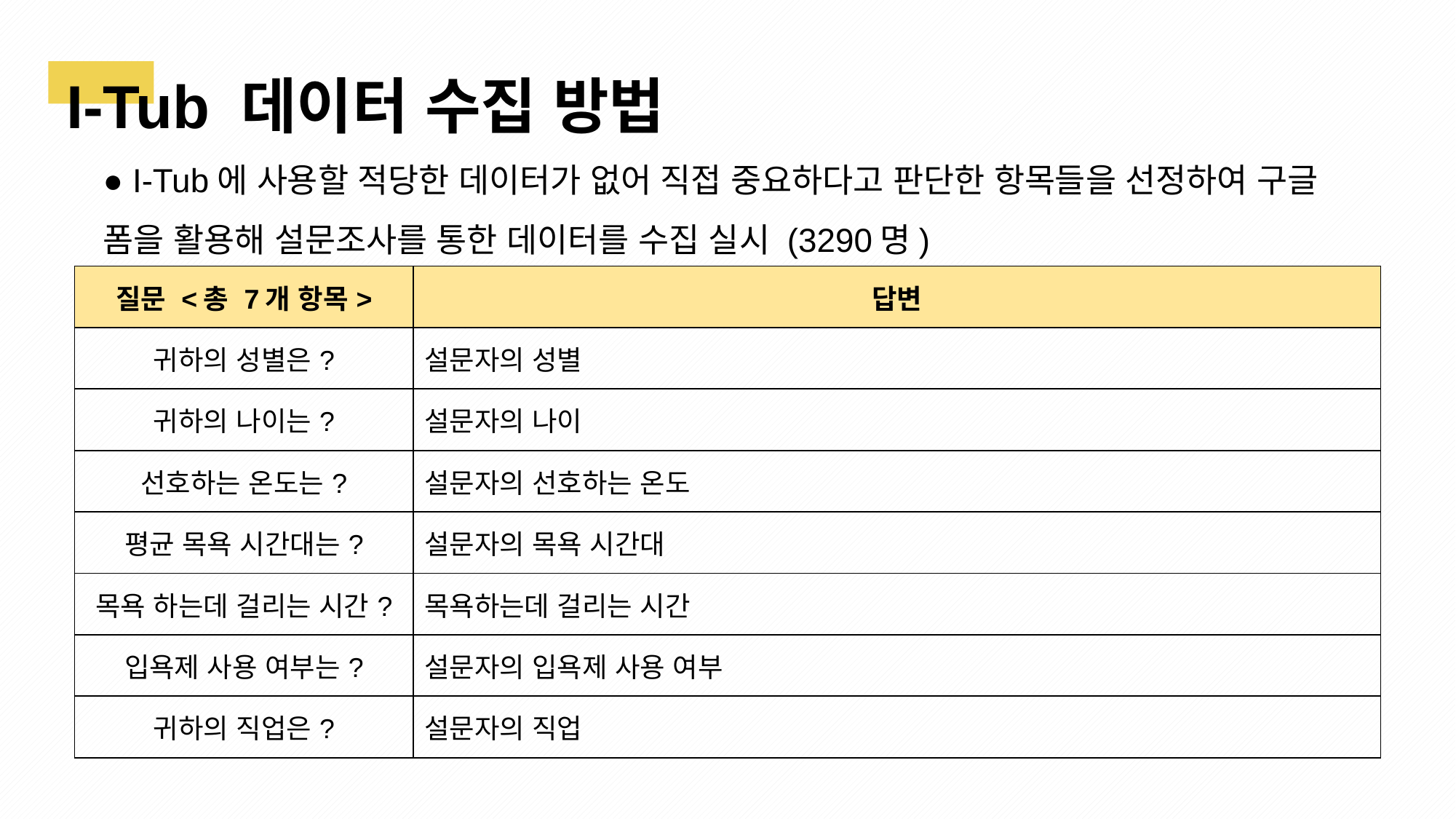

I-Tub 데이터 수집 방법
● I-Tub에 사용할 적당한 데이터가 없어 직접 중요하다고 판단한 항목들을 선정하여 구글 폼을 활용해 설문조사를 통한 데이터를 수집 실시 (3290명)
| 질문 <총 7개 항목> | 답변 |
| --- | --- |
| 귀하의 성별은? | 설문자의 성별 |
| 귀하의 나이는? | 설문자의 나이 |
| 선호하는 온도는? | 설문자의 선호하는 온도 |
| 평균 목욕 시간대는? | 설문자의 목욕 시간대 |
| 목욕 하는데 걸리는 시간? | 목욕하는데 걸리는 시간 |
| 입욕제 사용 여부는? | 설문자의 입욕제 사용 여부 |
| 귀하의 직업은? | 설문자의 직업 |